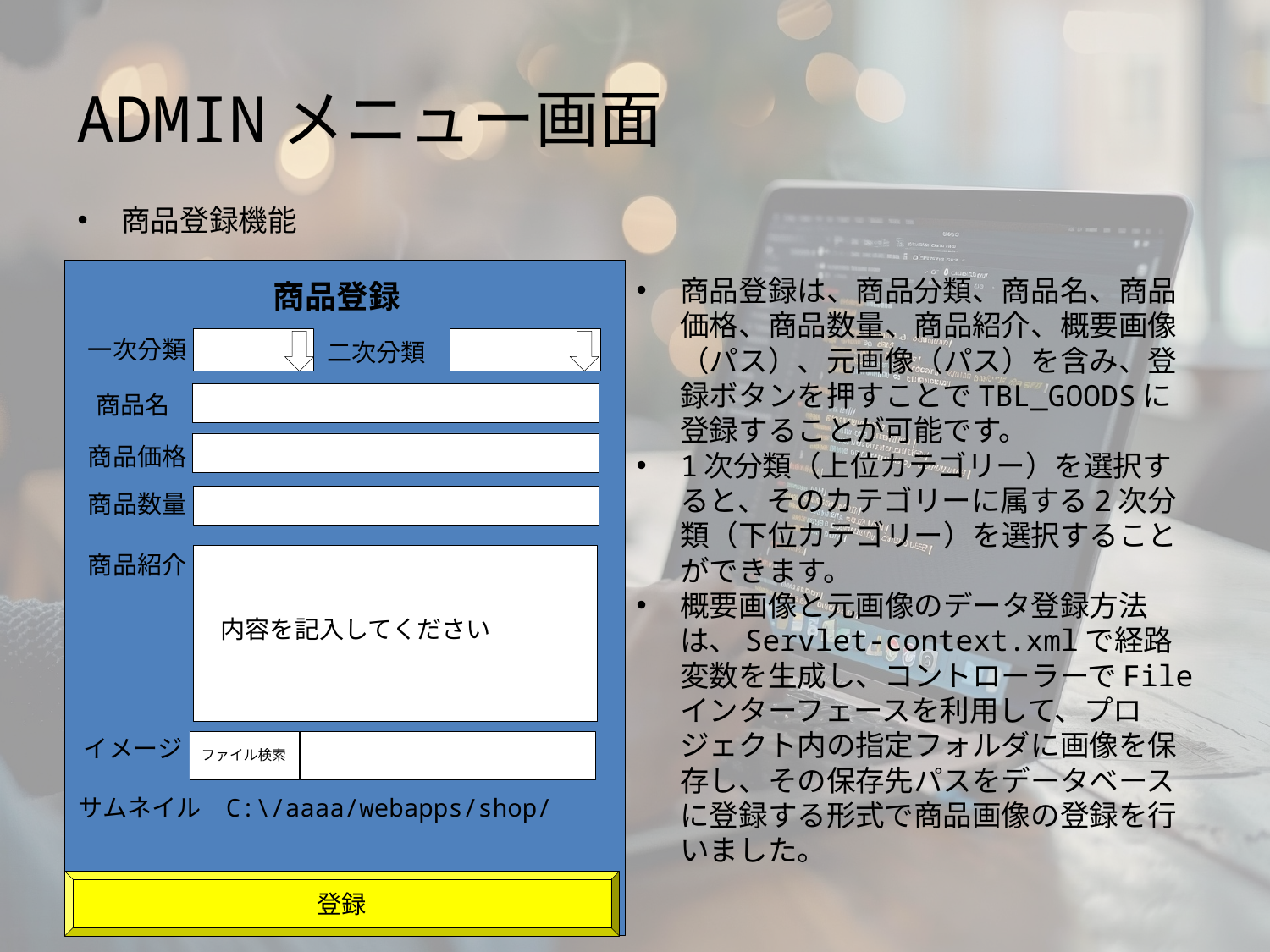

# ADMINメニュー画面
商品登録機能

商品登録は、商品分類、商品名、商品価格、商品数量、商品紹介、概要画像（パス）、元画像（パス）を含み、登録ボタンを押すことでTBL_GOODSに登録することが可能です。
1次分類（上位カテゴリー）を選択すると、そのカテゴリーに属する2次分類（下位カテゴリー）を選択することができます。
概要画像と元画像のデータ登録方法は、Servlet-context.xmlで経路変数を生成し、コントローラーでFileインターフェースを利用して、プロジェクト内の指定フォルダに画像を保存し、その保存先パスをデータベースに登録する形式で商品画像の登録を行いました。

登録
商品登録
一次分類

二次分類

商品名

商品価格
商品数量

商品紹介
内容を記入してください
イメージ

ファイル検索
サムネイル
C:\/aaaa/webapps/shop/